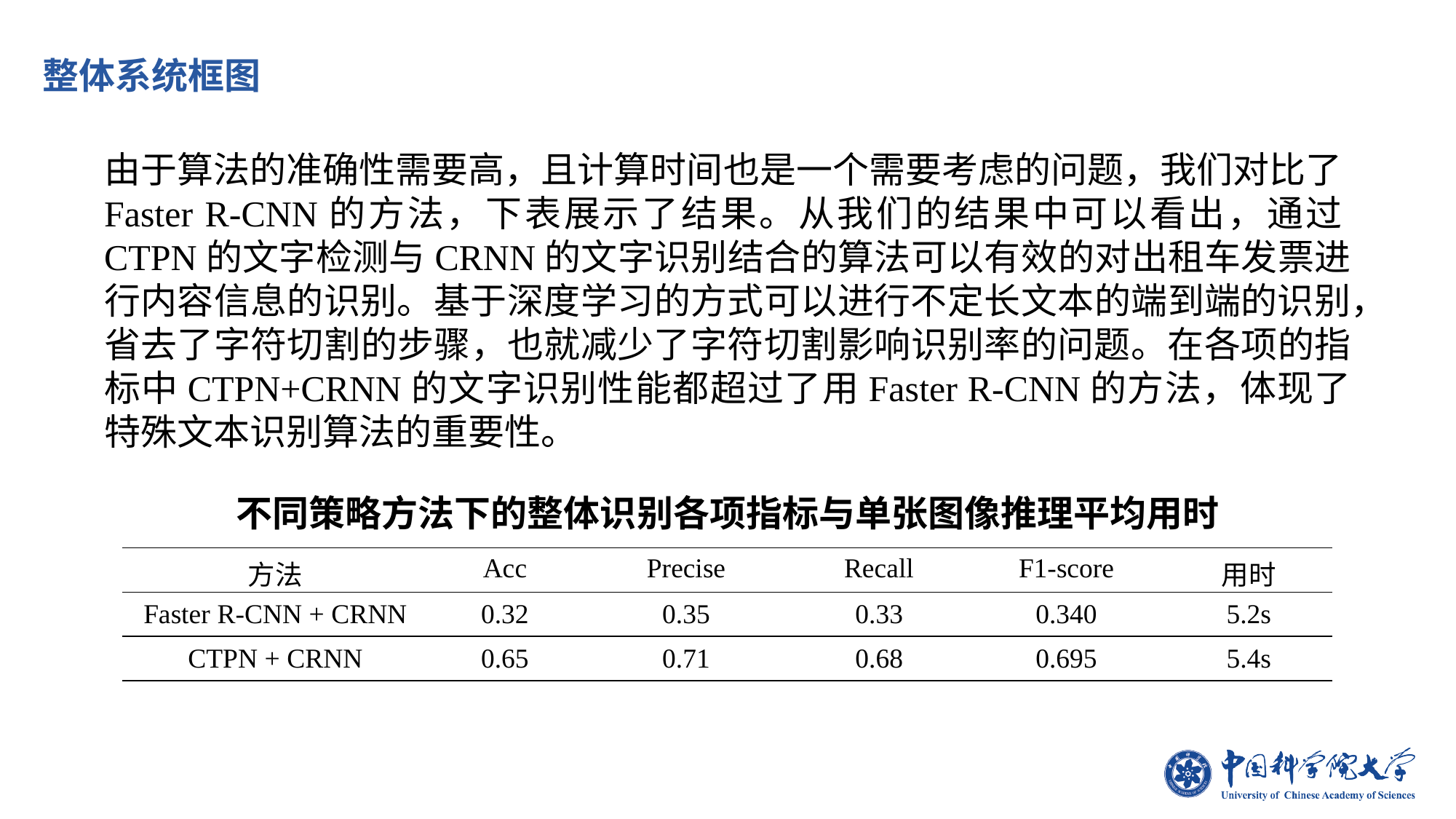

整体系统框图
由于算法的准确性需要高，且计算时间也是一个需要考虑的问题，我们对比了Faster R-CNN的方法，下表展示了结果。从我们的结果中可以看出，通过CTPN的文字检测与CRNN的文字识别结合的算法可以有效的对出租车发票进行内容信息的识别。基于深度学习的方式可以进行不定长文本的端到端的识别，省去了字符切割的步骤，也就减少了字符切割影响识别率的问题。在各项的指标中CTPN+CRNN的文字识别性能都超过了用Faster R-CNN的方法，体现了特殊文本识别算法的重要性。
不同策略方法下的整体识别各项指标与单张图像推理平均用时
| 方法 | Acc | Precise | Recall | F1-score | 用时 |
| --- | --- | --- | --- | --- | --- |
| Faster R-CNN + CRNN | 0.32 | 0.35 | 0.33 | 0.340 | 5.2s |
| CTPN + CRNN | 0.65 | 0.71 | 0.68 | 0.695 | 5.4s |